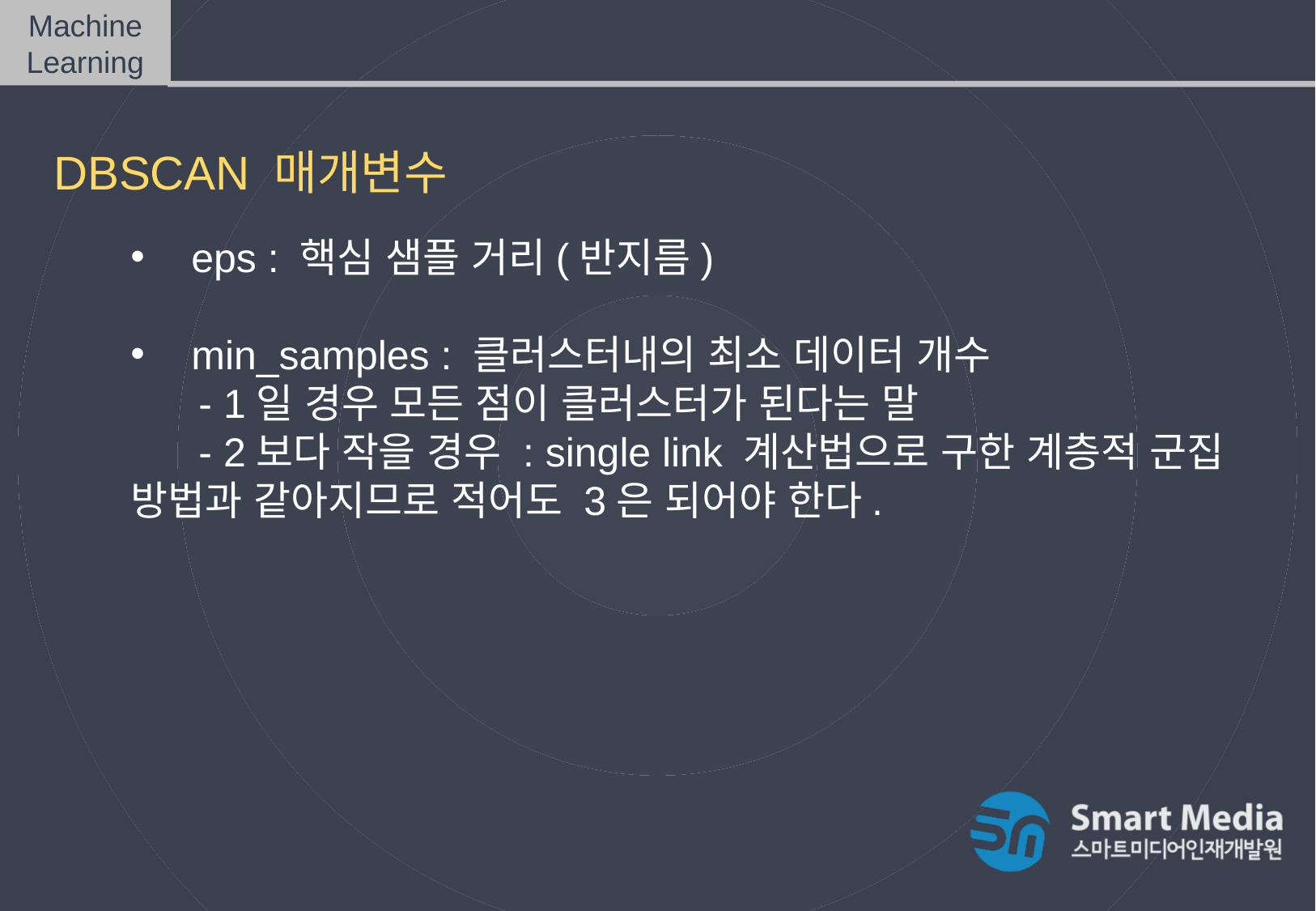

Machine Learning
DBSCAN(density-based spatial clustering of applications with noise)

DBSCAN 매개변수
eps : 핵심 샘플 거리(반지름)

min_samples : 클러스터내의 최소 데이터 개수
      - 1일 경우 모든 점이 클러스터가 된다는 말
      - 2보다 작을 경우 : single link 계산법으로 구한 계층적 군집 방법과 같아지므로 적어도 3은 되어야 한다.